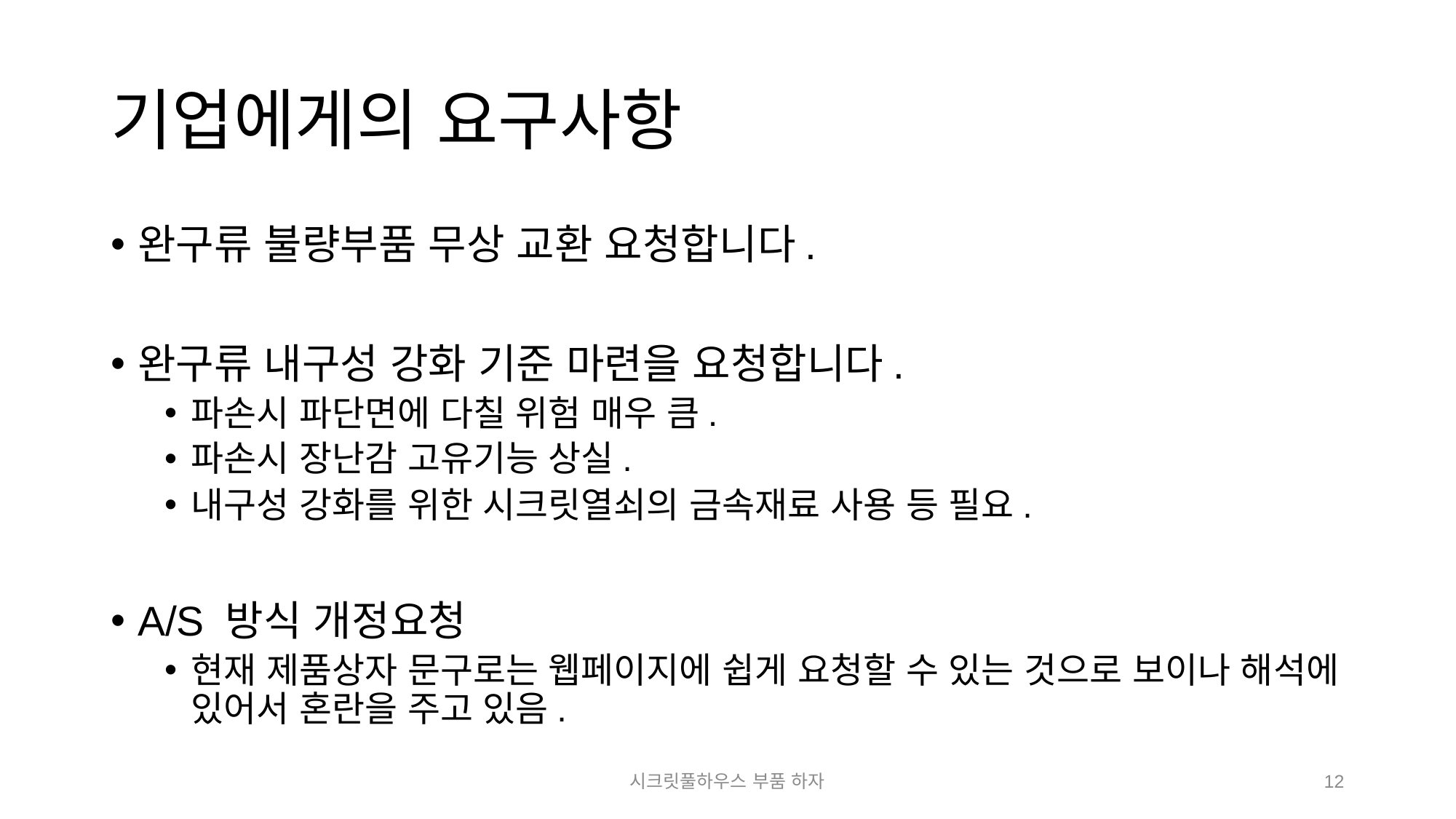

# 기업에게의 요구사항
완구류 불량부품 무상 교환 요청합니다.

완구류 내구성 강화 기준 마련을 요청합니다.
파손시 파단면에 다칠 위험 매우 큼.
파손시 장난감 고유기능 상실.
내구성 강화를 위한 시크릿열쇠의 금속재료 사용 등 필요.

A/S 방식 개정요청
현재 제품상자 문구로는 웹페이지에 쉽게 요청할 수 있는 것으로 보이나 해석에 있어서 혼란을 주고 있음.
시크릿풀하우스 부품 하자
12